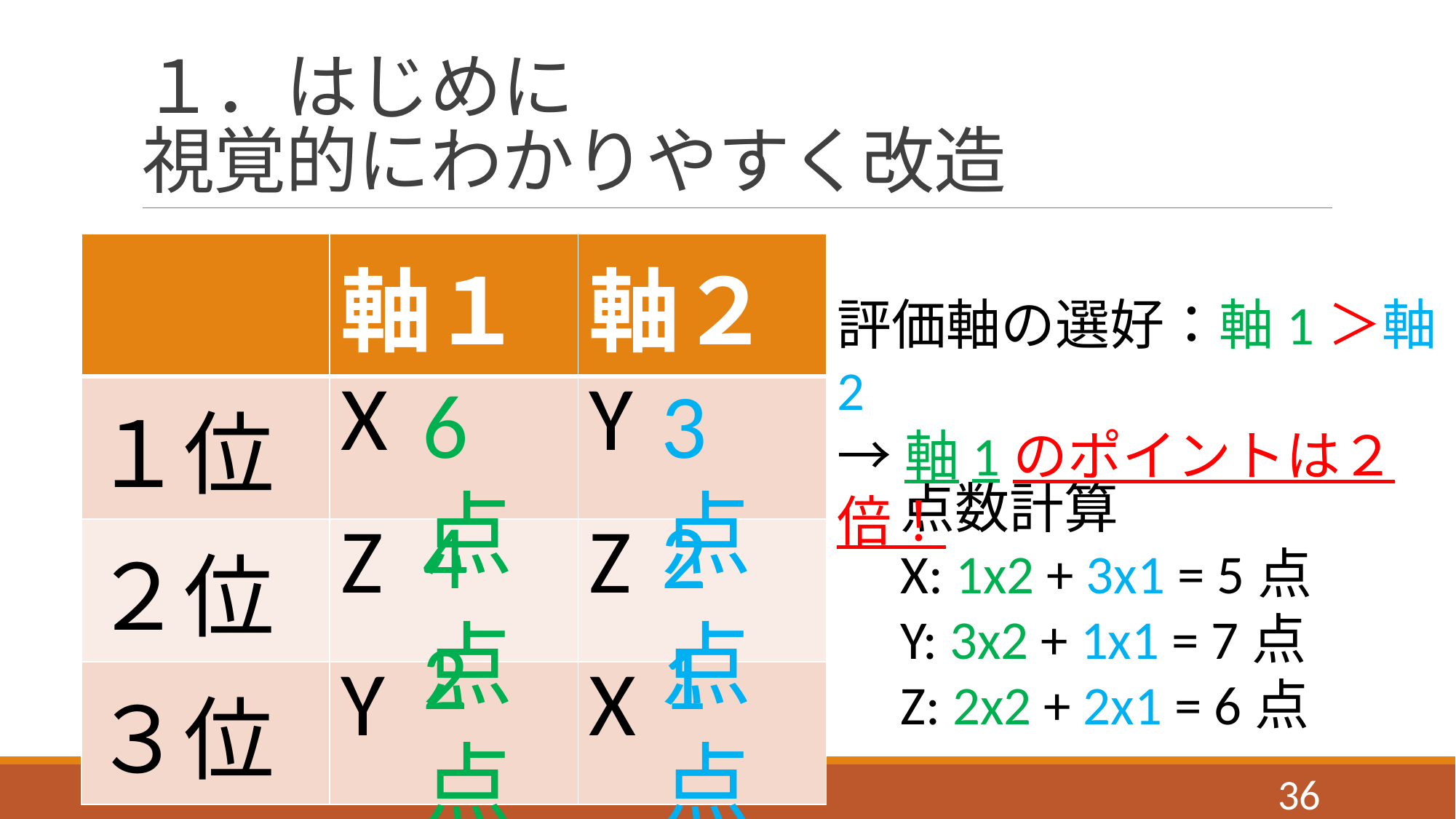

# １．はじめに 視覚的にわかりやすく改造
|  | 軸１ | 軸２ |
| --- | --- | --- |
| １位 | X | Y |
| ２位 | Z | Z |
| ３位 | Y | X |
評価軸の選好：軸1＞軸2
→軸1のポイントは２倍！
3点
6点
点数計算
X: 1x2 + 3x1 = 5点
Y: 3x2 + 1x1 = 7点
Z: 2x2 + 2x1 = 6点
4点
2点
1点
2点
36